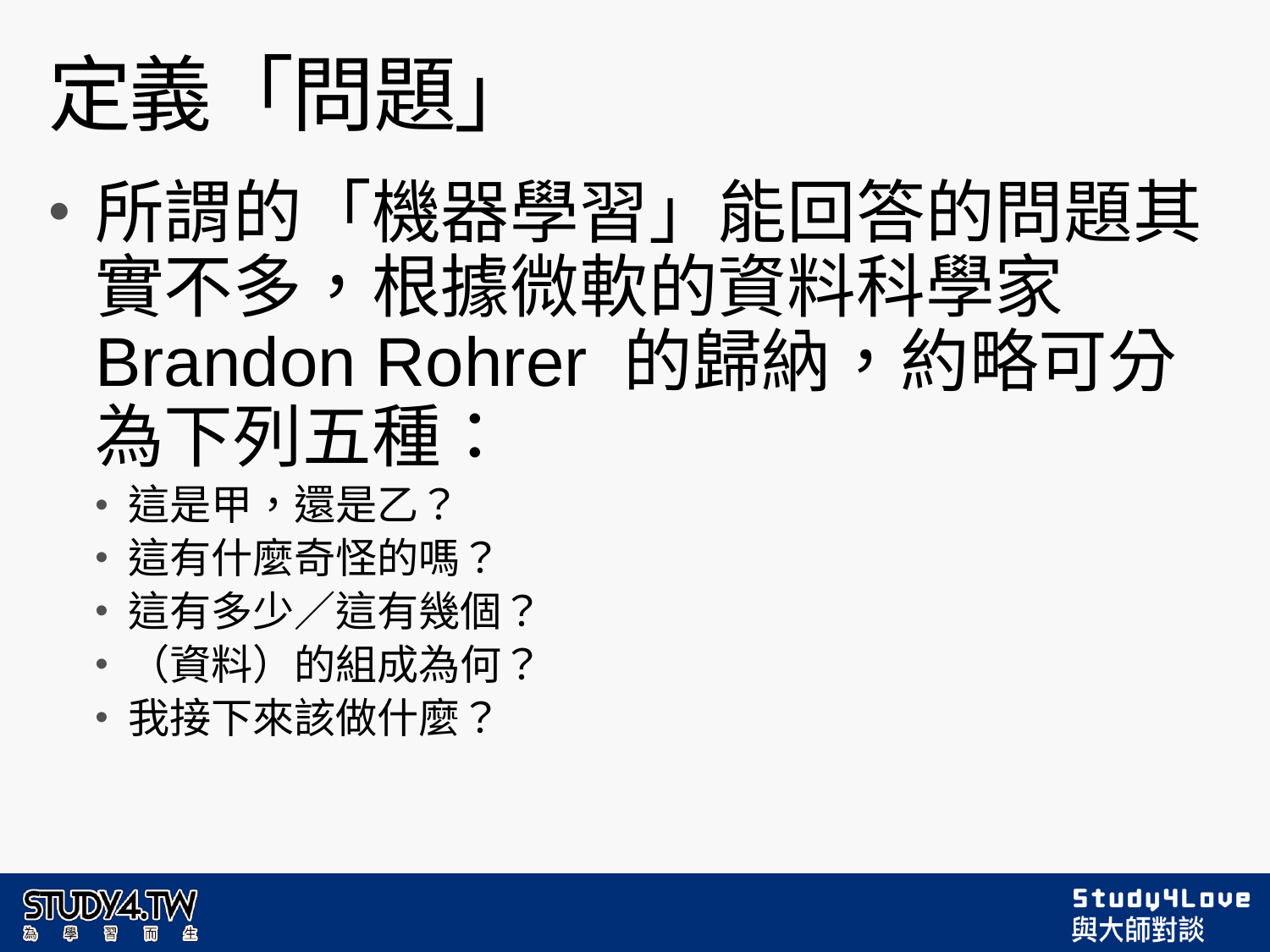

# 定義「問題」
所謂的「機器學習」能回答的問題其實不多，根據微軟的資料科學家 Brandon Rohrer 的歸納，約略可分為下列五種：
這是甲，還是乙？
這有什麼奇怪的嗎？
這有多少／這有幾個？
（資料）的組成為何？
我接下來該做什麼？